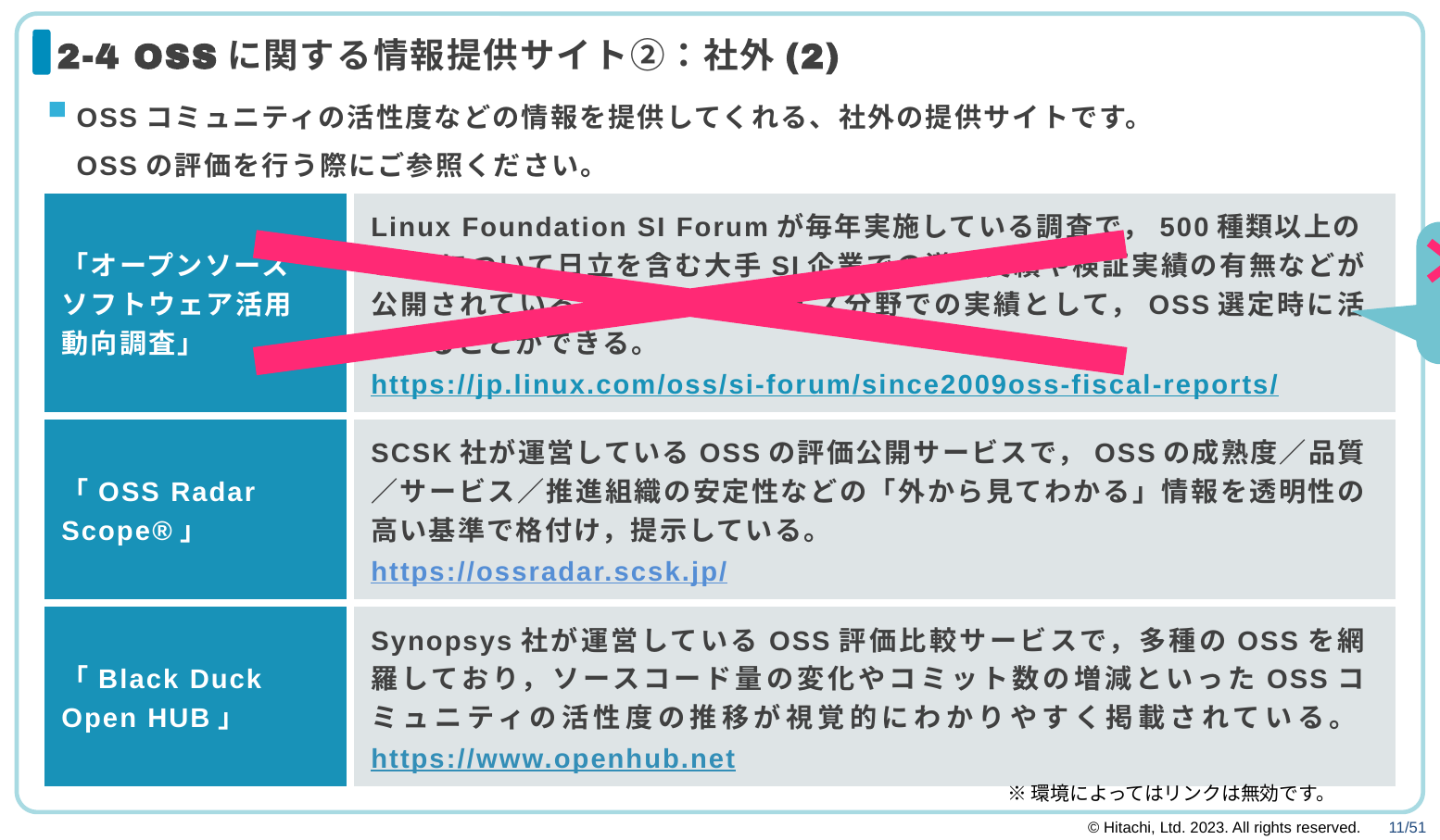

# 2-4 OSSに関する情報提供サイト②：社外(2)
OSSコミュニティの活性度などの情報を提供してくれる、社外の提供サイトです。
OSSの評価を行う際にご参照ください。

| 「オープンソースソフトウェア活用動向調査」 | Linux Foundation SI Forumが毎年実施している調査で，500種類以上のOSSについて日立を含む大手SI企業での導入実績や検証実績の有無などが公開されている。エンタープライズ分野での実績として，OSS選定時に活用することができる。 https://jp.linux.com/oss/si-forum/since2009oss-fiscal-reports/ |
| --- | --- |
| 「OSS Radar Scope®」 | SCSK社が運営しているOSSの評価公開サービスで，OSSの成熟度／品質／サービス／推進組織の安定性などの「外から見てわかる」情報を透明性の高い基準で格付け，提示している。 https://ossradar.scsk.jp/ |
| 「Black Duck Open HUB」 | Synopsys社が運営しているOSS評価比較サービスで，多種のOSSを網羅しており，ソースコード量の変化やコミット数の増減といったOSSコミュニティの活性度の推移が視覚的にわかりやすく掲載されている。https://www.openhub.net |
部分は削除
ページ全体の体裁調整

※環境によってはリンクは無効です。